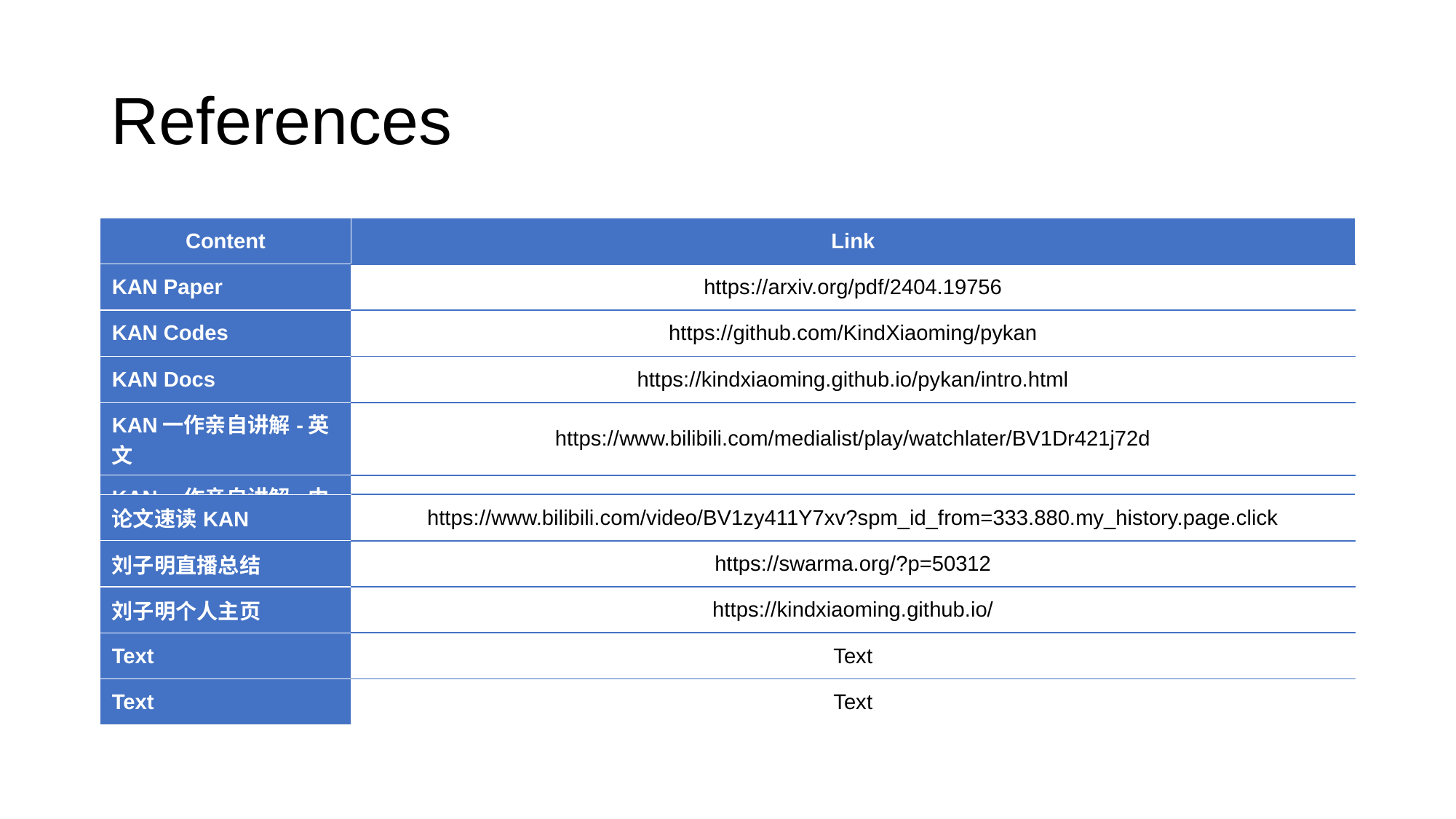

# References
| Content | Link |
| --- | --- |
| KAN Paper | https://arxiv.org/pdf/2404.19756 |
| KAN Codes | https://github.com/KindXiaoming/pykan |
| KAN Docs | https://kindxiaoming.github.io/pykan/intro.html |
| KAN一作亲自讲解-英文 | https://www.bilibili.com/medialist/play/watchlater/BV1Dr421j72d |
| KAN一作亲自讲解-中文 | https://www.bilibili.com/video/BV16NG3epEKc?spm\_id\_from=333.880.my\_history.page.click |
| 论文速读KAN | https://www.bilibili.com/video/BV1zy411Y7xv?spm\_id\_from=333.880.my\_history.page.click |
| --- | --- |
| 刘子明直播总结 | https://swarma.org/?p=50312 |
| 刘子明个人主页 | https://kindxiaoming.github.io/ |
| Text | Text |
| Text | Text |